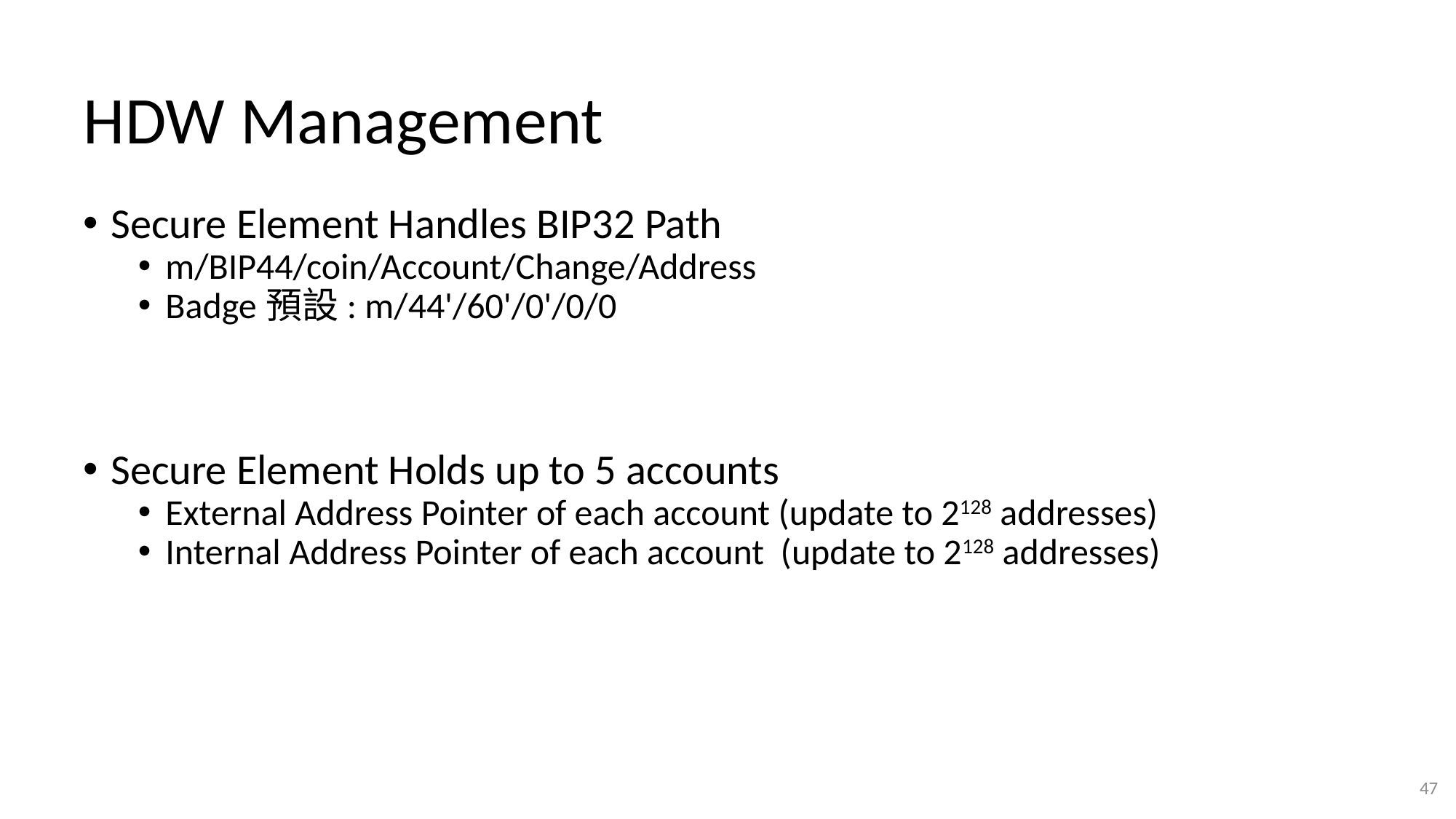

# HDW Management
Secure Element Handles BIP32 Path
m/BIP44/coin/Account/Change/Address
Badge預設: m/44'/60'/0'/0/0

Secure Element Holds up to 5 accounts
External Address Pointer of each account (update to 2128 addresses)
Internal Address Pointer of each account  (update to 2128 addresses)

47